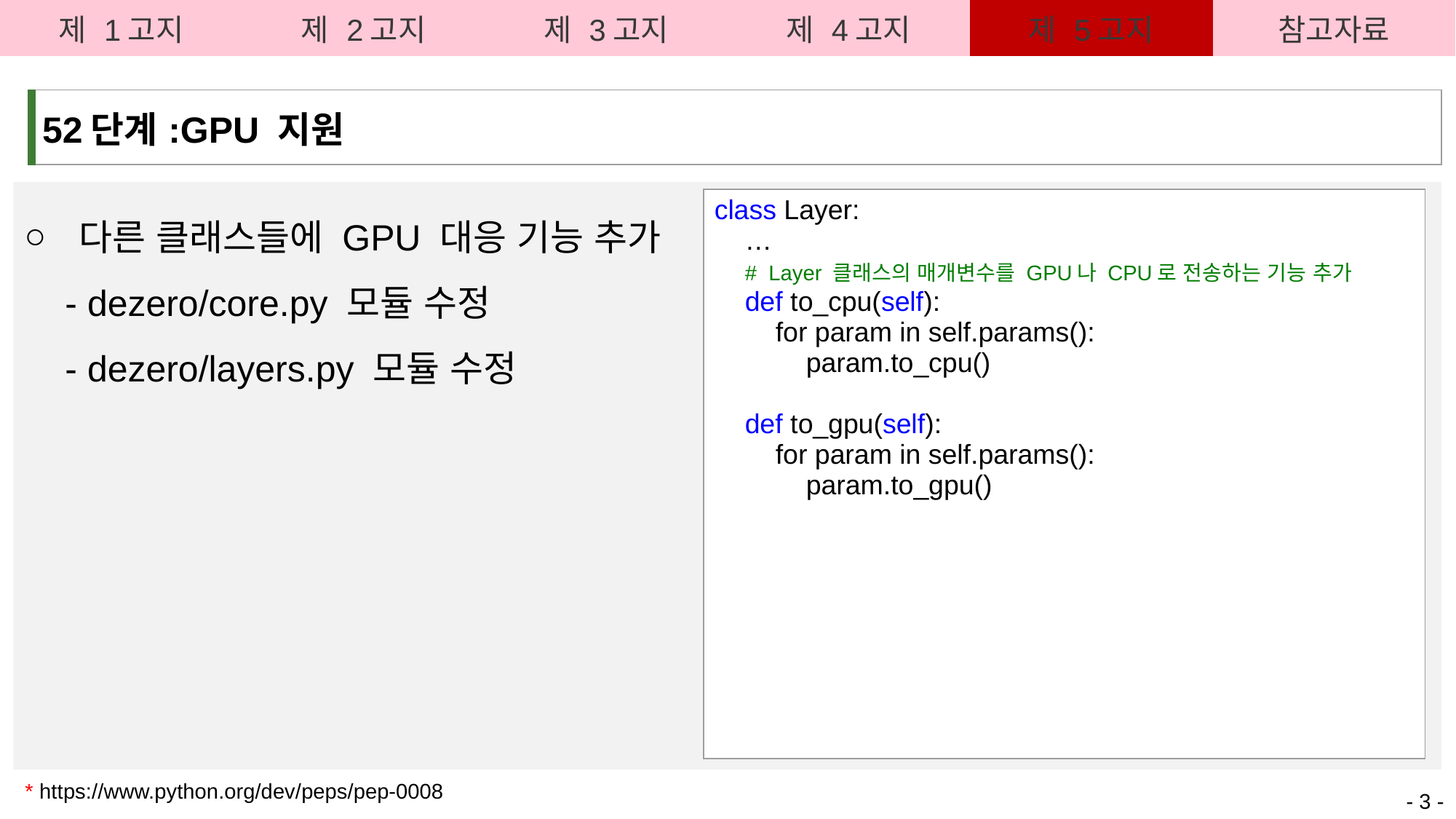

| 제 1고지 | 제 2고지 | 제 3고지 | 제 4고지 | 제 5고지 | 참고자료 |
| --- | --- | --- | --- | --- | --- |
| 52단계:GPU 지원 |
| --- |
다른 클래스들에 GPU 대응 기능 추가
    - dezero/core.py 모듈 수정
    - dezero/layers.py 모듈 수정

| class Layer: … # Layer 클래스의 매개변수를 GPU나 CPU로 전송하는 기능 추가     def to\_cpu(self):         for param in self.params():             param.to\_cpu()     def to\_gpu(self):         for param in self.params():             param.to\_gpu() |
| --- |
* https://www.python.org/dev/peps/pep-0008
- 3 -